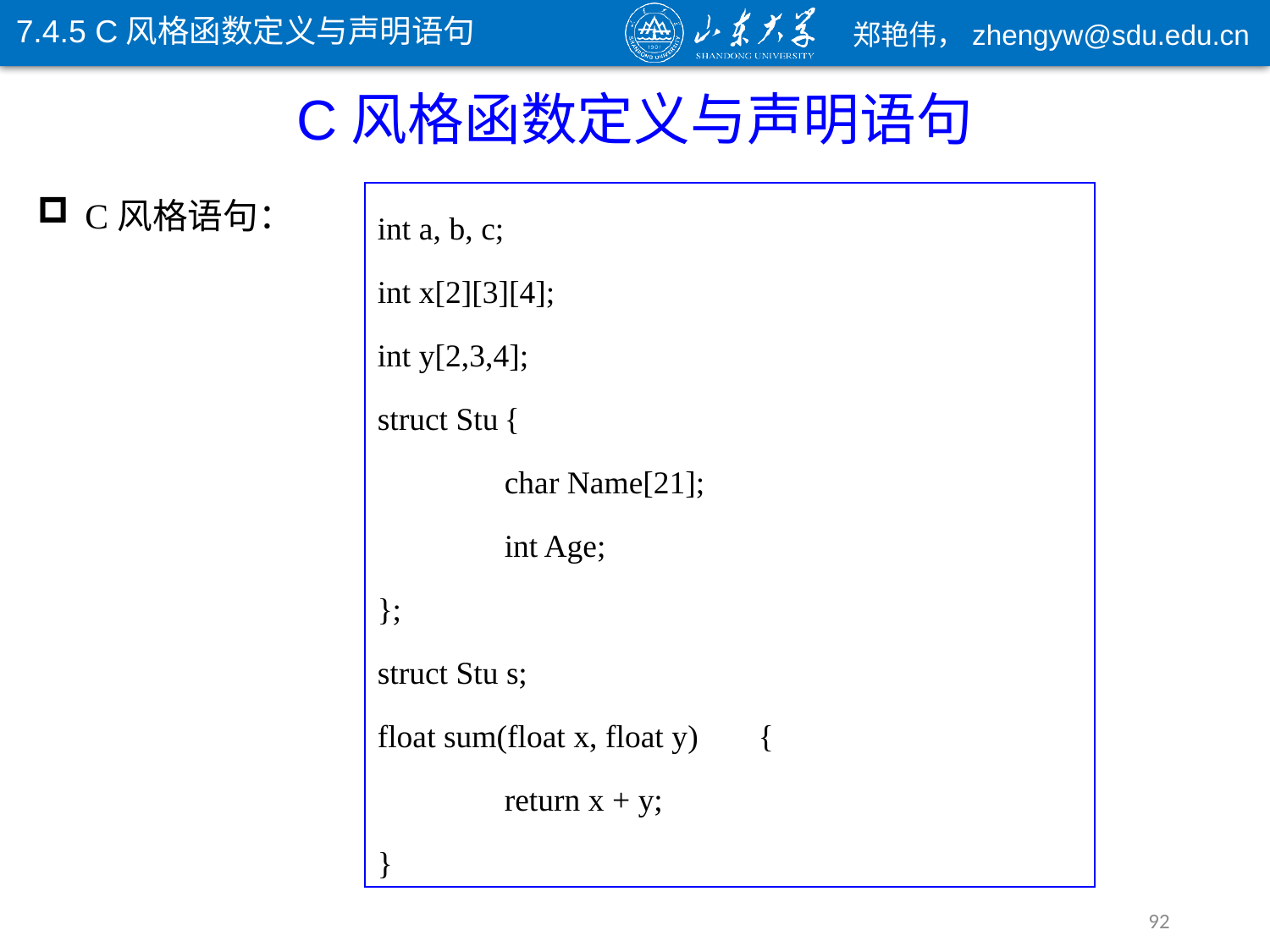

7.4.5 C风格函数定义与声明语句
C风格函数定义与声明语句
C风格语句：
int a, b, c;
int x[2][3][4];
int y[2,3,4];
struct Stu	{
	char Name[21];
	int Age;
};
struct Stu s;
float sum(float x, float y)	{
	return x + y;
}
92